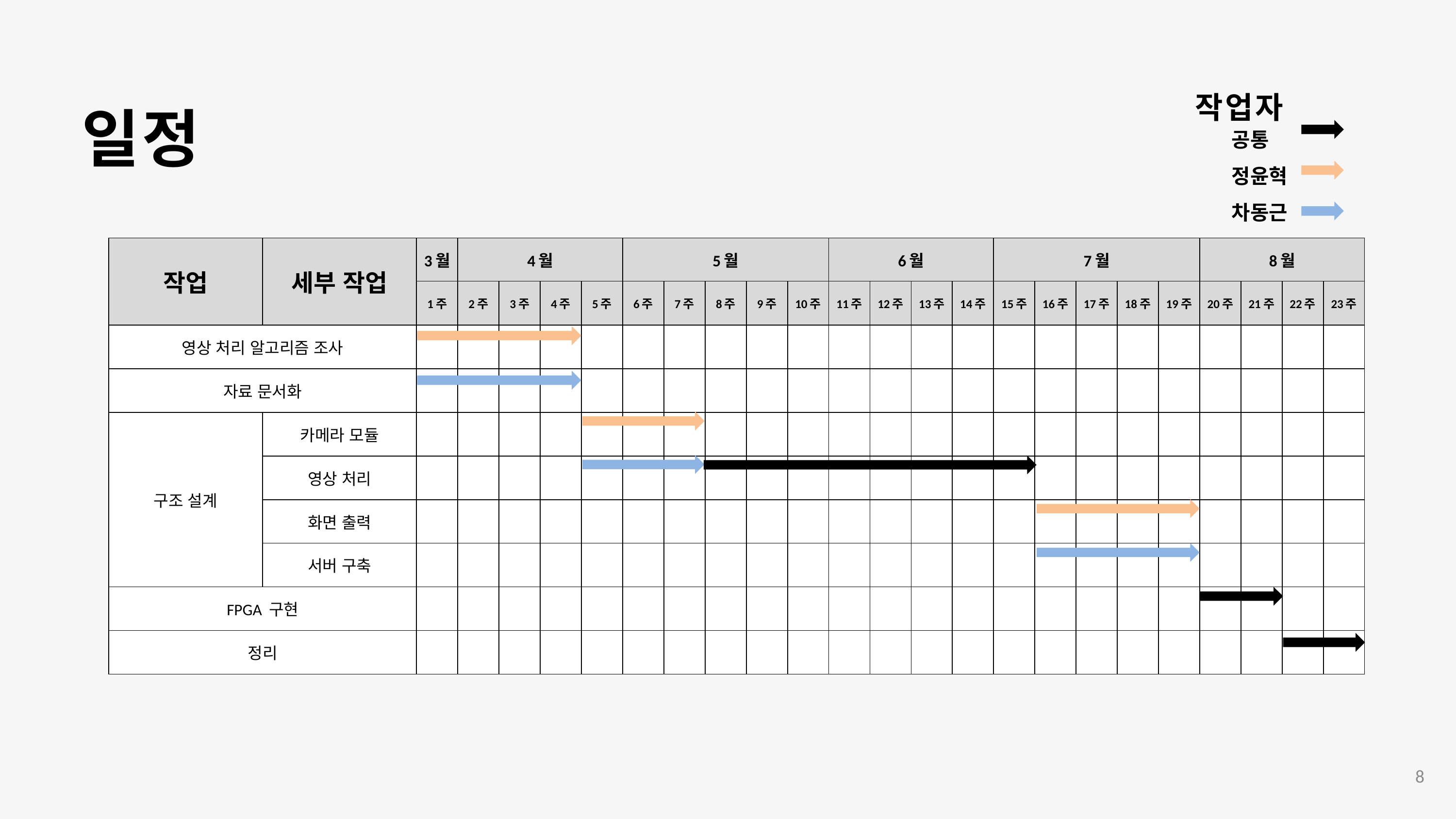

작업자
일정
공통
정윤혁
차동근

| 작업 | 세부 작업 | 3월 | 4월 |  |  |  | 5월 | 5월 |  |  |  | 6월 | 6월 |  |  | 7월 |  | 7월 |  |  | 8월 |  |  |  |
| --- | --- | --- | --- | --- | --- | --- | --- | --- | --- | --- | --- | --- | --- | --- | --- | --- | --- | --- | --- | --- | --- | --- | --- | --- |
|  |  | 1주 | 2주 | 3주 | 4주 | 5주 | 6주 | 7주 | 8주 | 9주 | 10주 | 11주 | 12주 | 13주 | 14주 | 15주 | 16주 | 17주 | 18주 | 19주 | 20주 | 21주 | 22주 | 23주 |
| 영상 처리 알고리즘 조사 |  |  |  |  |  |  |  |  |  |  |  |  |  |  |  |  |  |  |  |  |  |  |  |  |
| 자료 문서화 |  |  |  |  |  |  |  |  |  |  |  |  |  |  |  |  |  |  |  |  |  |  |  |  |
| 구조 설계 | 카메라 모듈 |  |  |  |  |  |  |  |  |  |  |  |  |  |  |  |  |  |  |  |  |  |  |  |
|  | 영상 처리 |  |  |  |  |  |  |  |  |  |  |  |  |  |  |  |  |  |  |  |  |  |  |  |
|  | 화면 출력 |  |  |  |  |  |  |  |  |  |  |  |  |  |  |  |  |  |  |  |  |  |  |  |
|  | 서버 구축 |  |  |  |  |  |  |  |  |  |  |  |  |  |  |  |  |  |  |  |  |  |  |  |
| FPGA 구현 |  |  |  |  |  |  |  |  |  |  |  |  |  |  |  |  |  |  |  |  |  |  |  |  |
| 정리 |  |  |  |  |  |  |  |  |  |  |  |  |  |  |  |  |  |  |  |  |  |  |  |  |

8